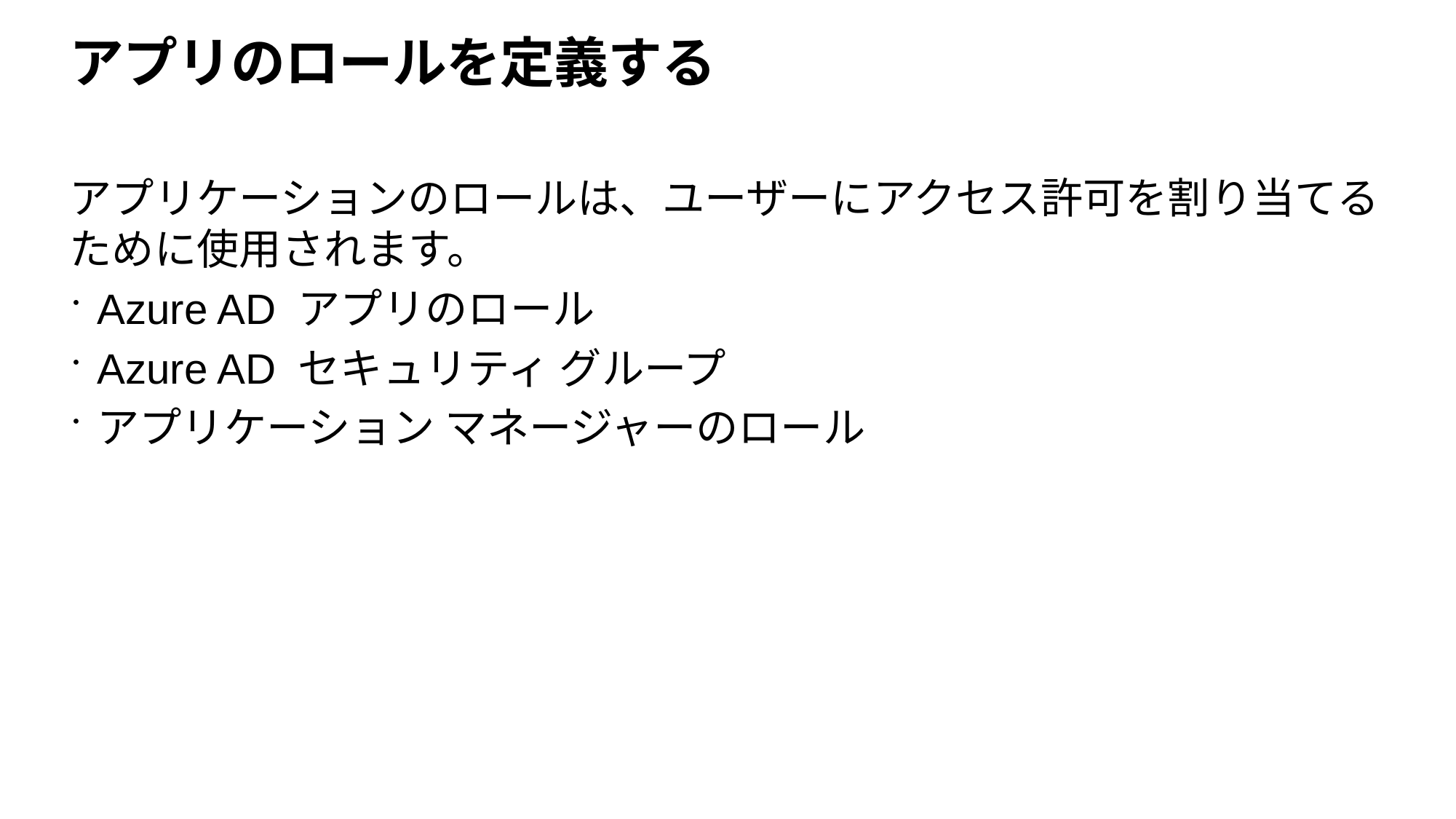

# アプリのロールを定義する
アプリケーションのロールは、ユーザーにアクセス許可を割り当てるために使用されます。
Azure AD アプリのロール
Azure AD セキュリティ グループ
アプリケーション マネージャーのロール